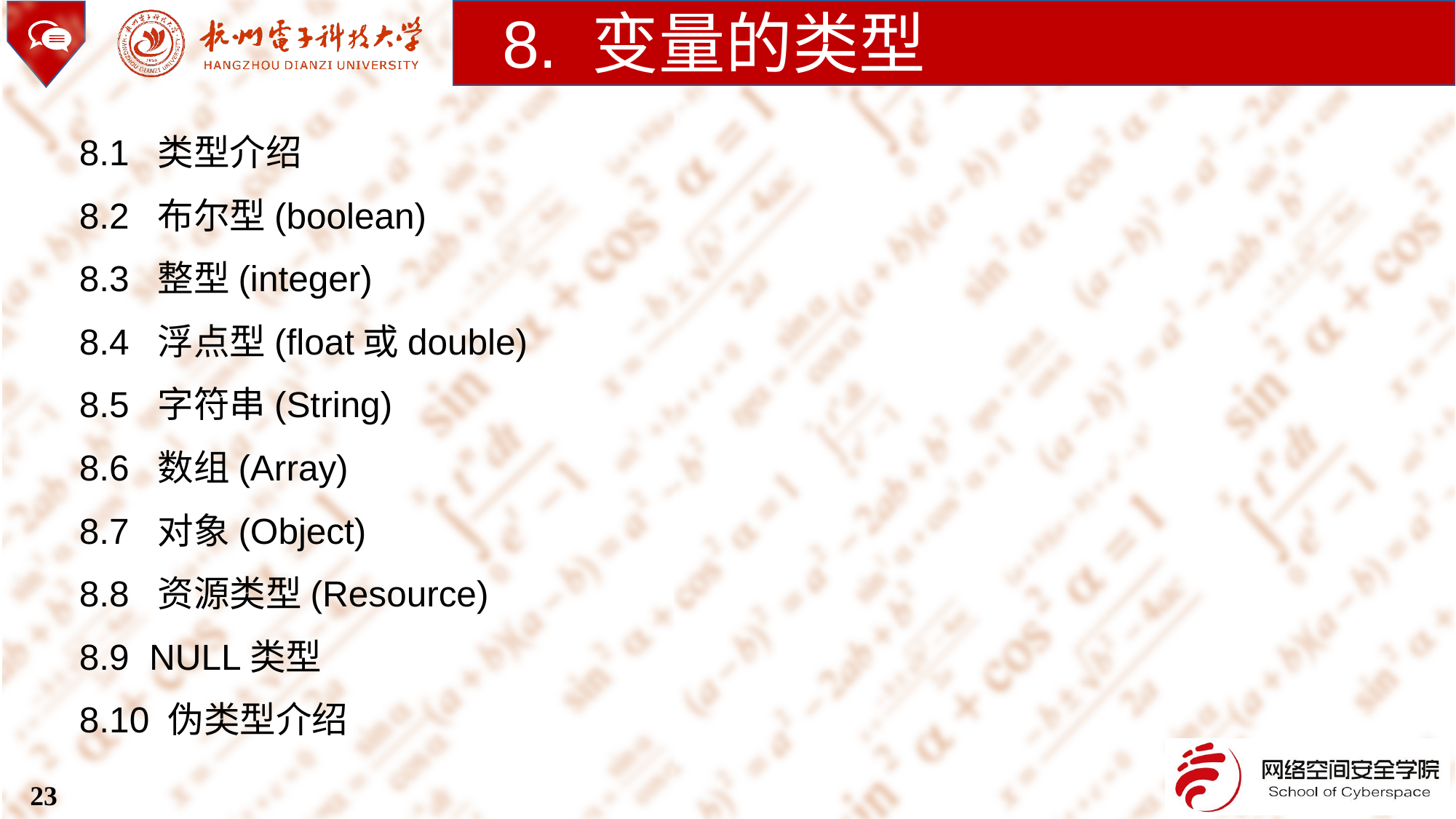

8. 变量的类型
8.1  类型介绍
8.2  布尔型(boolean)
8.3  整型(integer)
8.4  浮点型(float或double)
8.5  字符串(String)
8.6  数组(Array)
8.7  对象(Object)
8.8  资源类型(Resource)
8.9  NULL类型
8.10 伪类型介绍
23